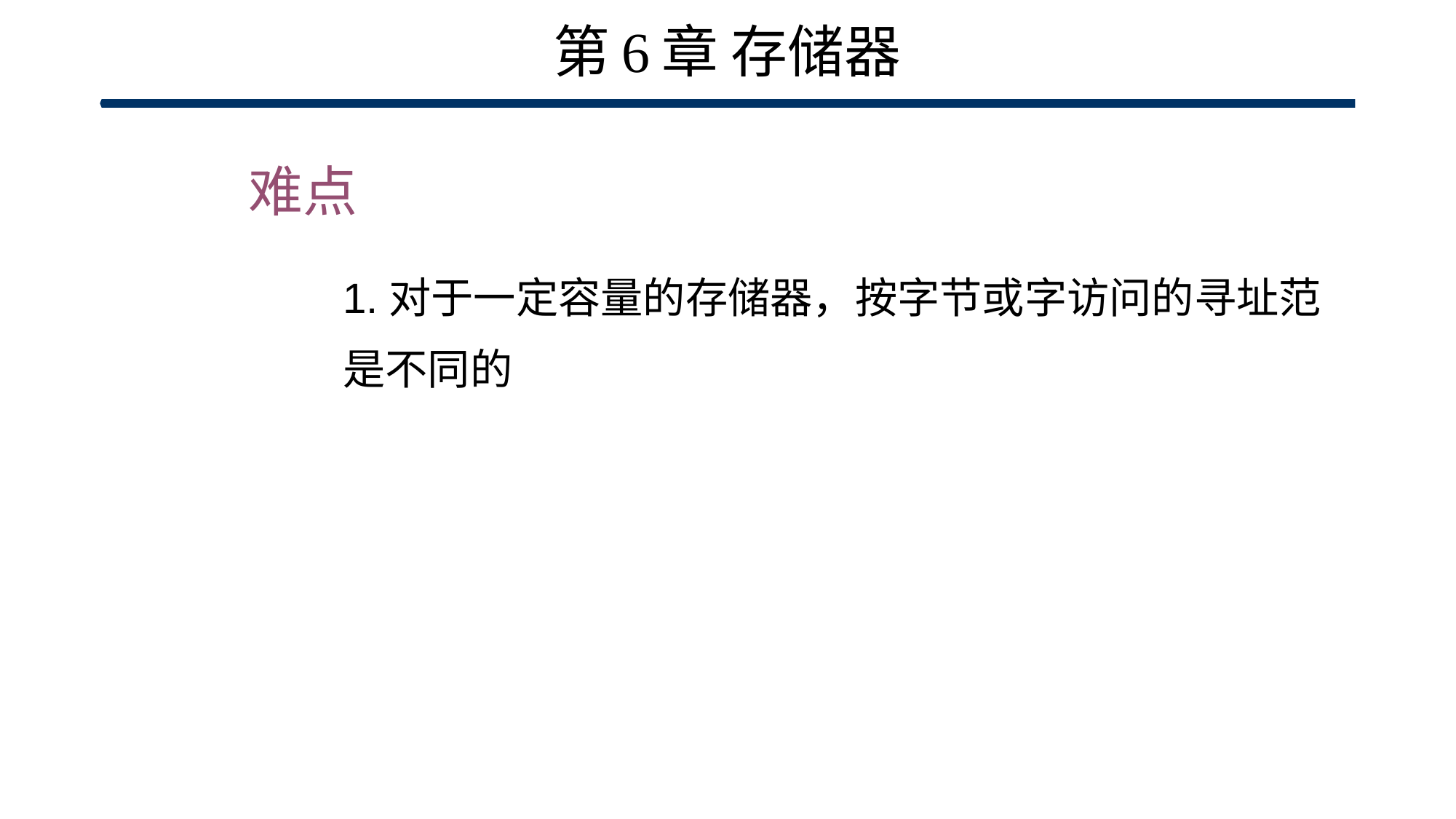

第6章 存储器

难点

1.对于一定容量的存储器，按字节或字访问的寻址范
是不同的